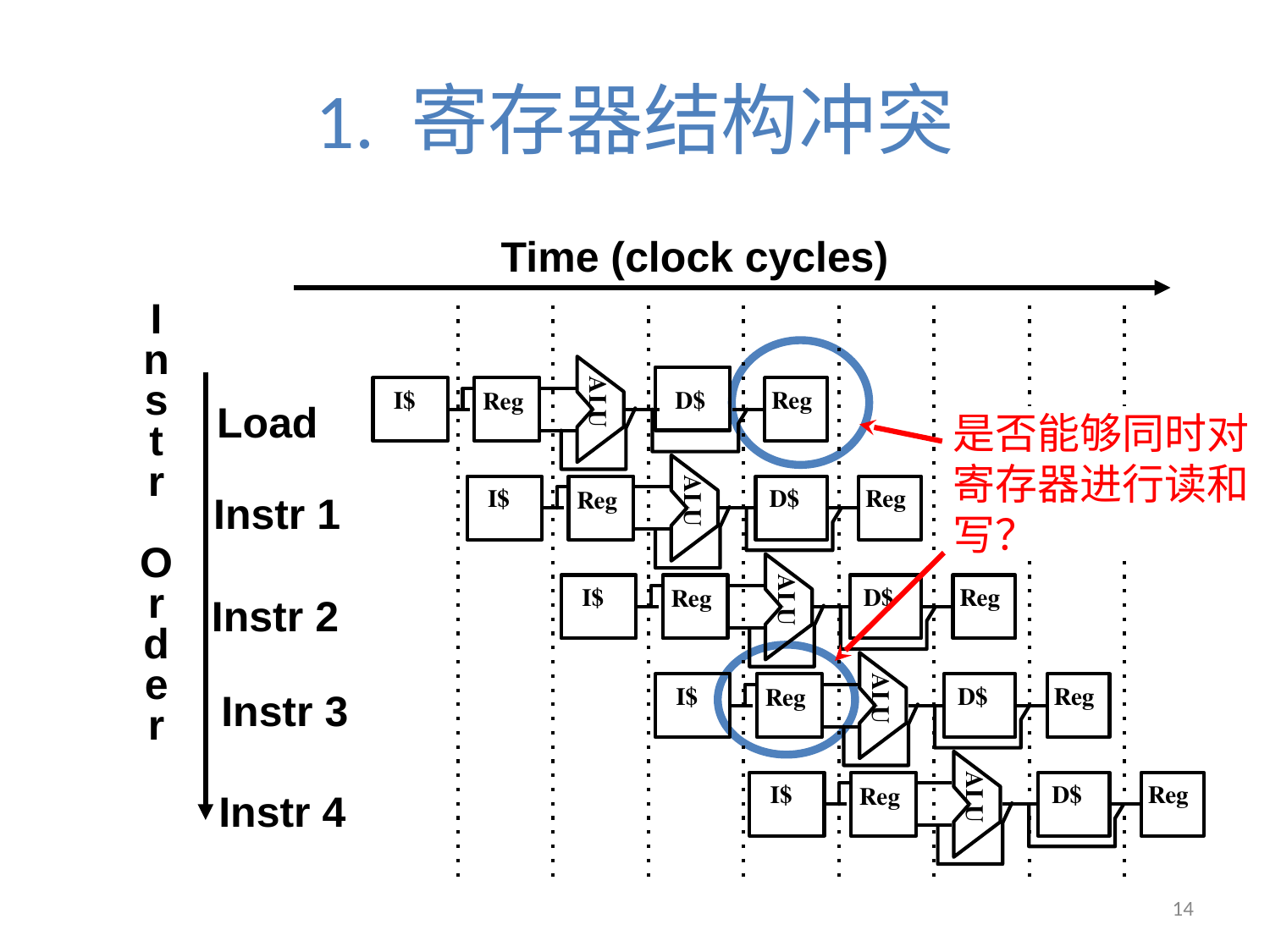

# 1. 寄存器结构冲突
Time (clock cycles)
I
n
s
t
r

O
r
d
e
r

ALU

  I$

  D$
Reg
Reg

Load

ALU

  I$

  D$
Reg
Reg

Instr 1

ALU

  I$

  D$
Reg
Reg

Instr 2

ALU

  I$
  D$
Reg
Reg
Instr 3

ALU

  I$

  D$
Reg
Reg

Instr 4

是否能够同时对寄存器进行读和写？
14